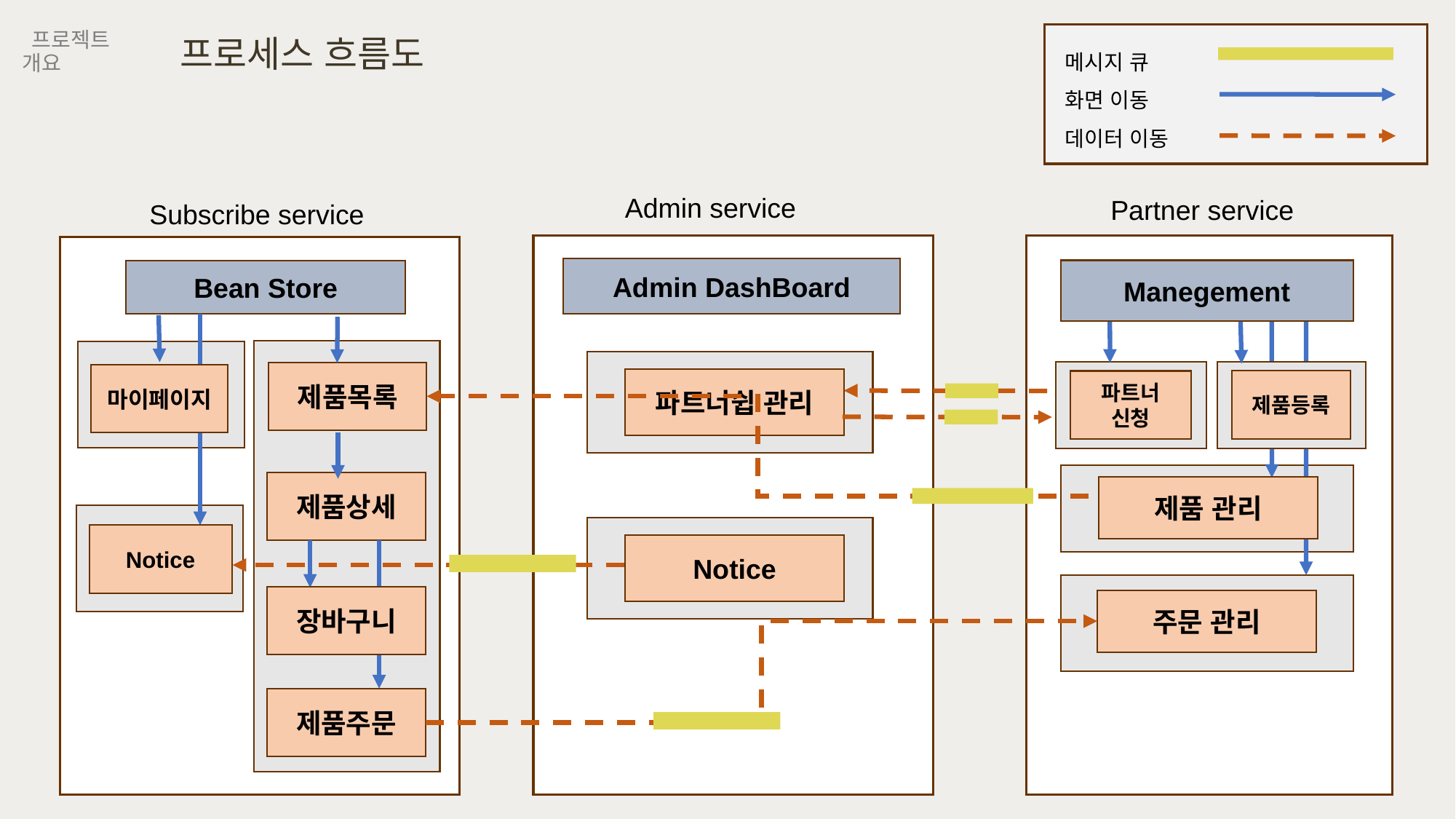

# 프로세스 흐름도
 프로젝트 개요

메시지 큐
화면 이동
데이터 이동

Admin service
Partner service
Subscribe service

Admin DashBoard
Manegement
Bean Store

제품목록
마이페이지
파트너쉽 관리
제품등록
파트너
신청

제품상세
제품 관리

Notice
Notice

장바구니
주문 관리
제품주문